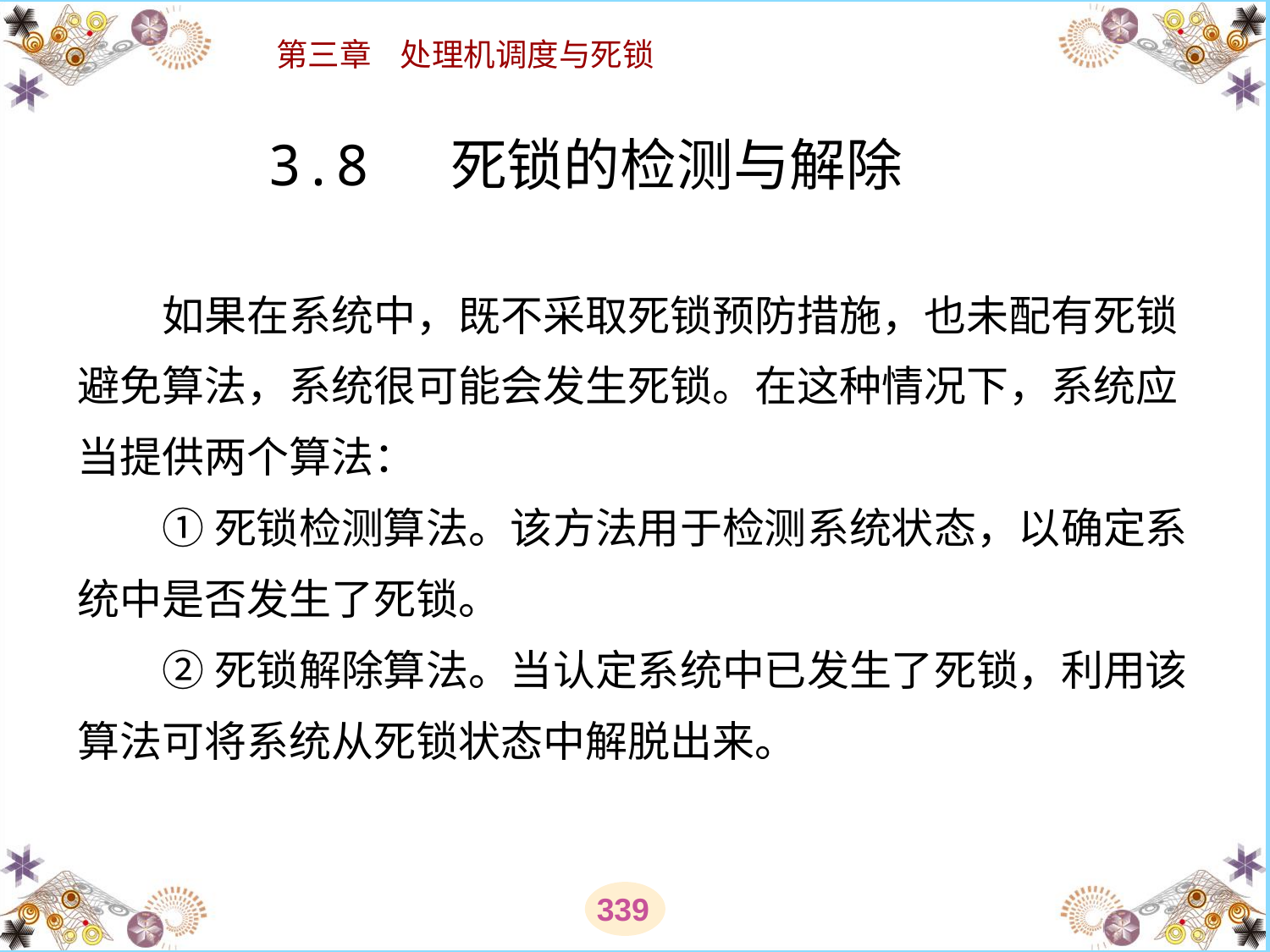

# 3.8  死锁的检测与解除 　　如果在系统中，既不采取死锁预防措施，也未配有死锁避免算法，系统很可能会发生死锁。在这种情况下，系统应当提供两个算法： 　　① 死锁检测算法。该方法用于检测系统状态，以确定系统中是否发生了死锁。 　　② 死锁解除算法。当认定系统中已发生了死锁，利用该算法可将系统从死锁状态中解脱出来。